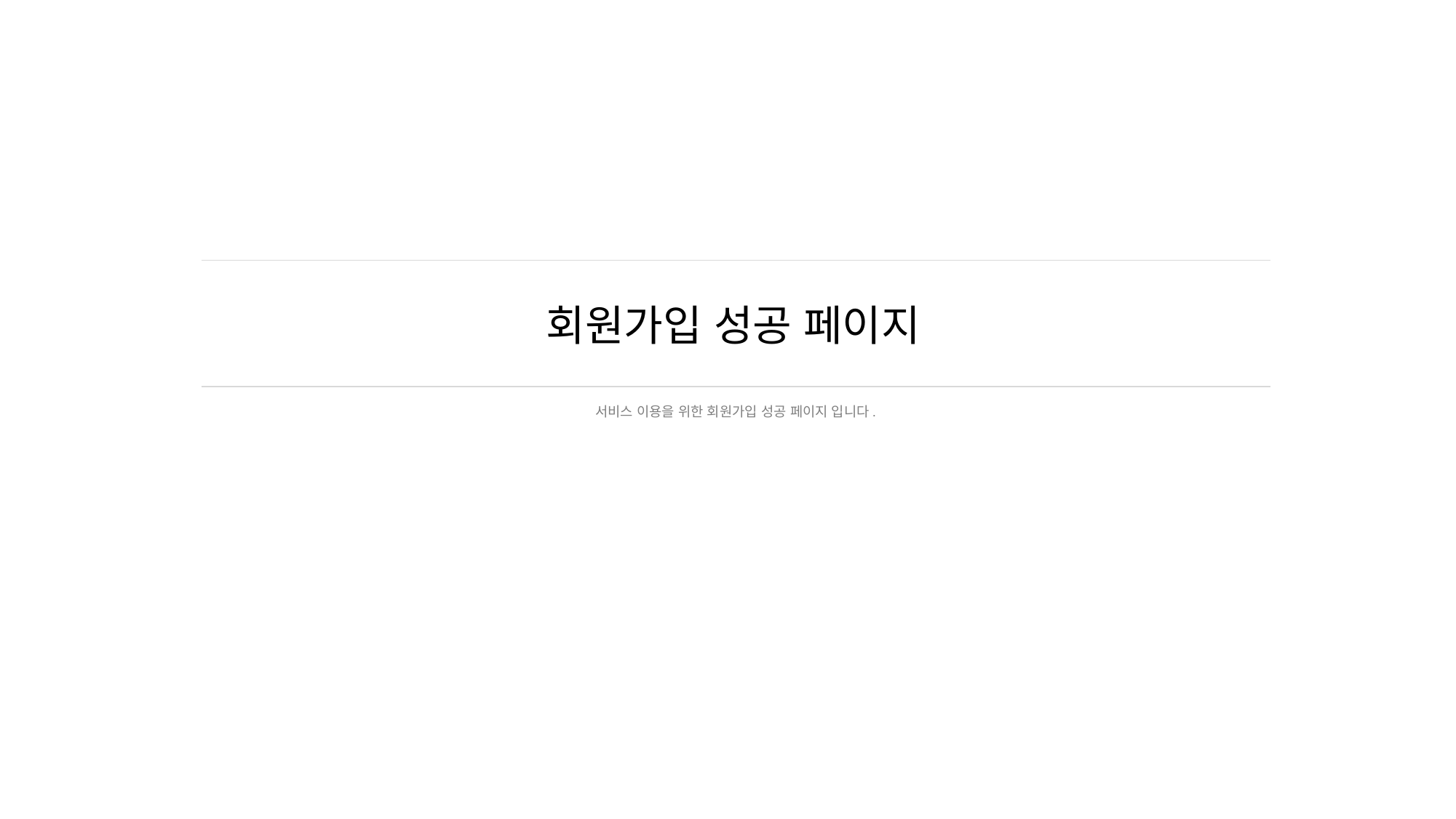

# 회원가입 성공 페이지
서비스 이용을 위한 회원가입 성공 페이지 입니다.